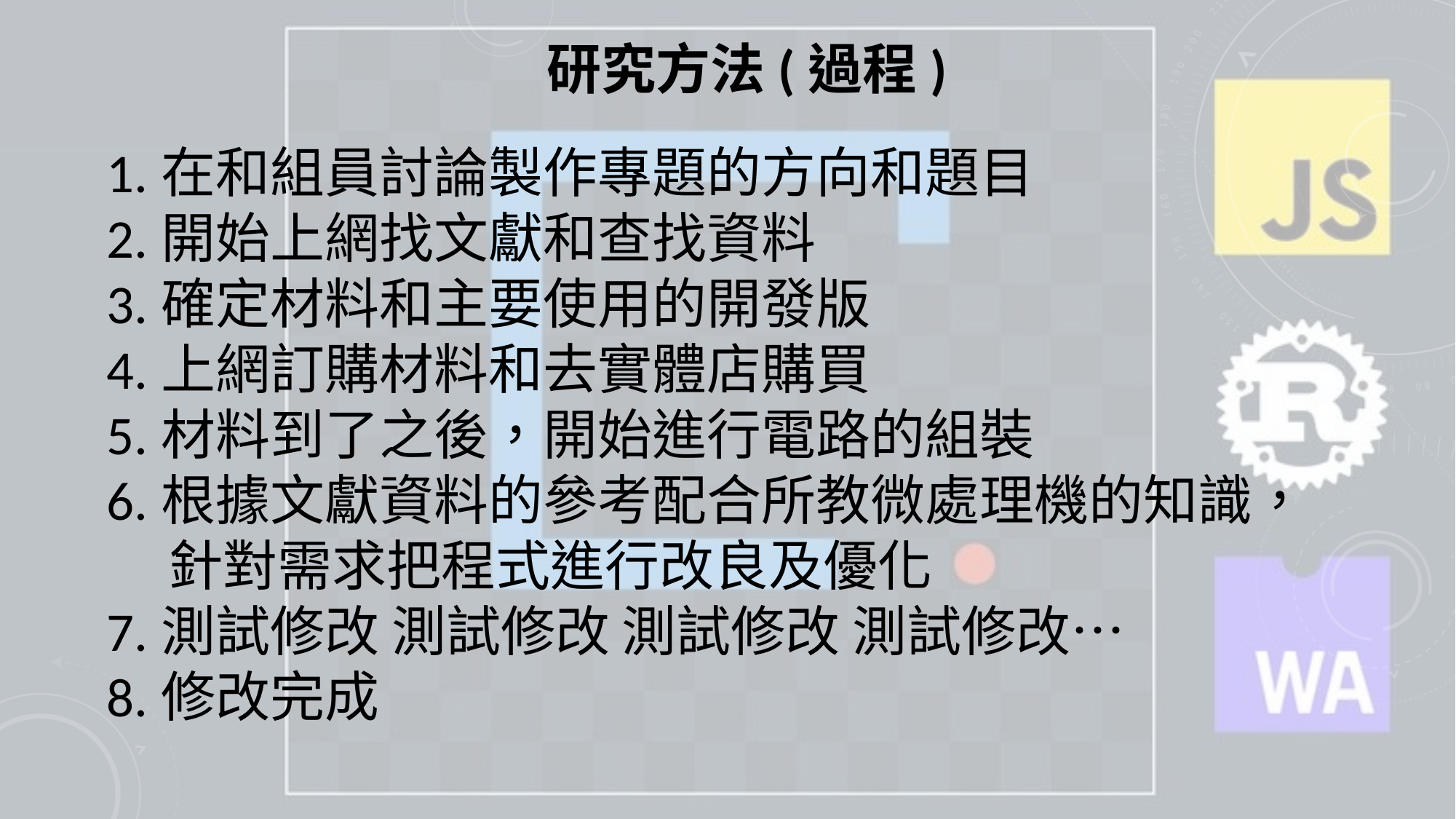

研究方法(過程)
1.在和組員討論製作專題的方向和題目
2.開始上網找文獻和查找資料
3.確定材料和主要使用的開發版
4.上網訂購材料和去實體店購買
5.材料到了之後，開始進行電路的組裝
6.根據文獻資料的參考配合所教微處理機的知識，
    針對需求把程式進行改良及優化
7.測試修改 測試修改 測試修改 測試修改…
8.修改完成